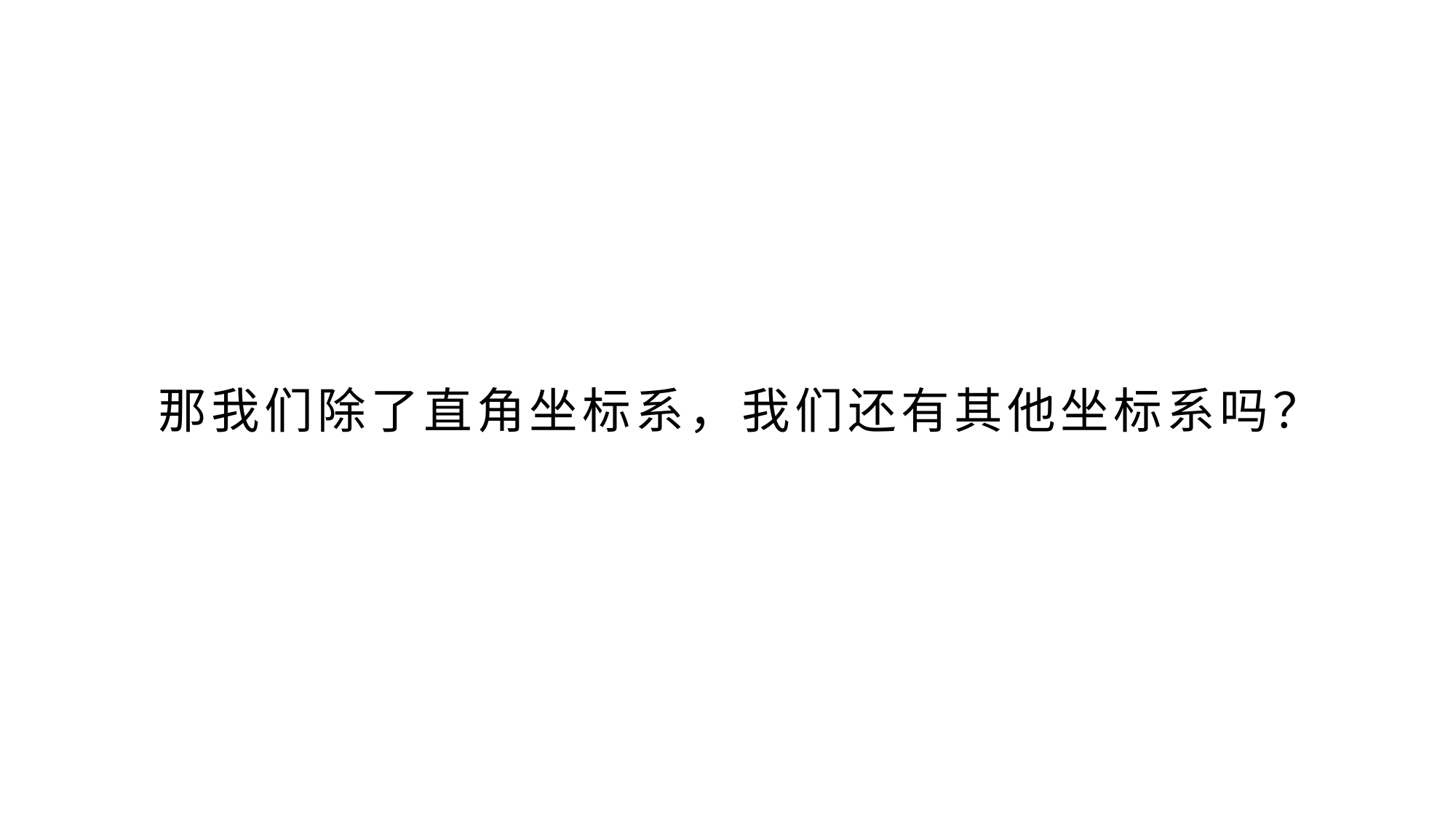

那我们除了直角坐标系，我们还有其他坐标系吗？
这些就是理科在这个章节学的四种线